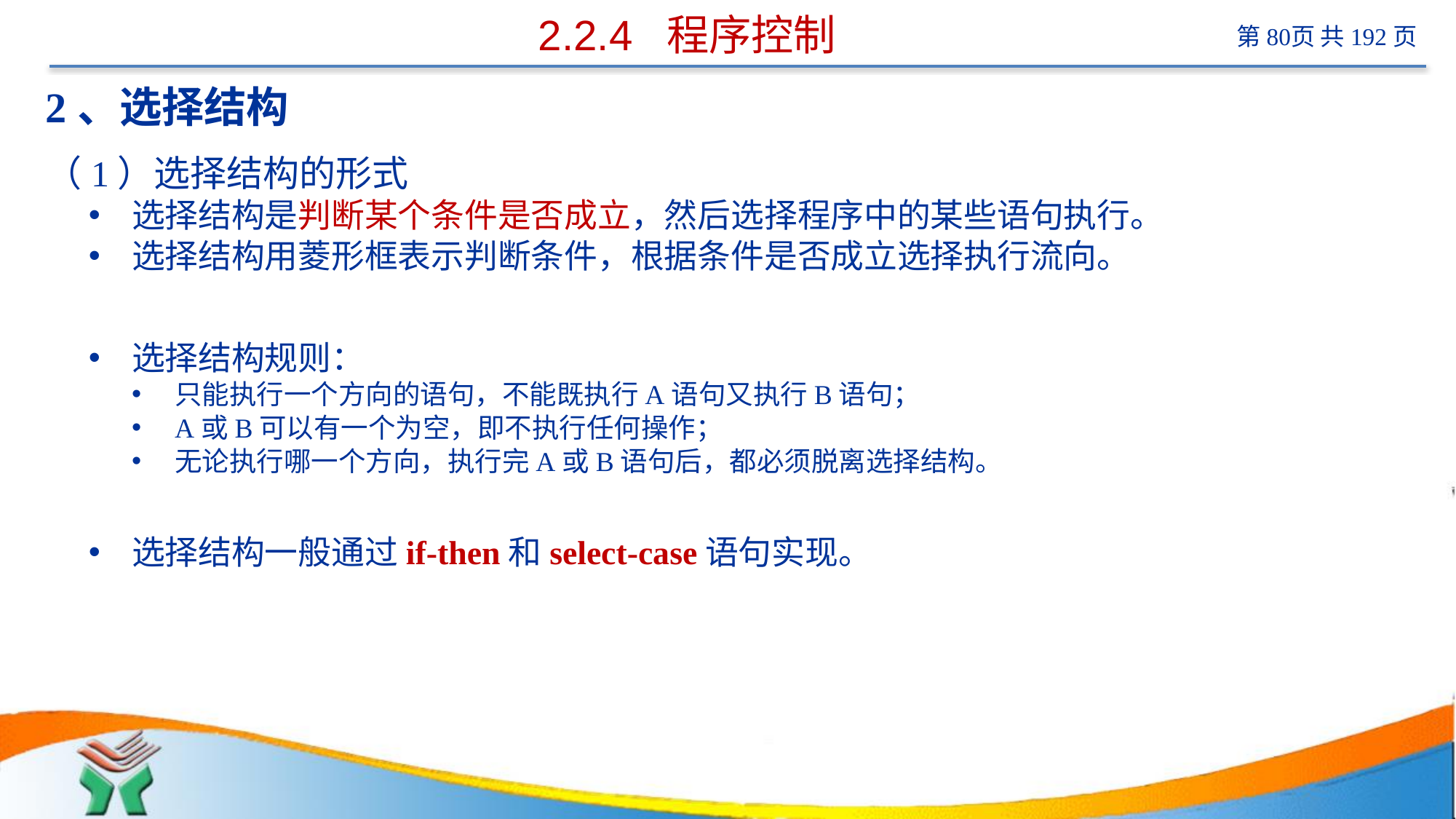

# 2.2.4  程序控制
2、选择结构

（1）选择结构的形式
选择结构是判断某个条件是否成立，然后选择程序中的某些语句执行。
选择结构用菱形框表示判断条件，根据条件是否成立选择执行流向。

选择结构规则：
只能执行一个方向的语句，不能既执行A语句又执行B语句；
A或B可以有一个为空，即不执行任何操作；
无论执行哪一个方向，执行完A或B语句后，都必须脱离选择结构。

选择结构一般通过if-then和select-case语句实现。